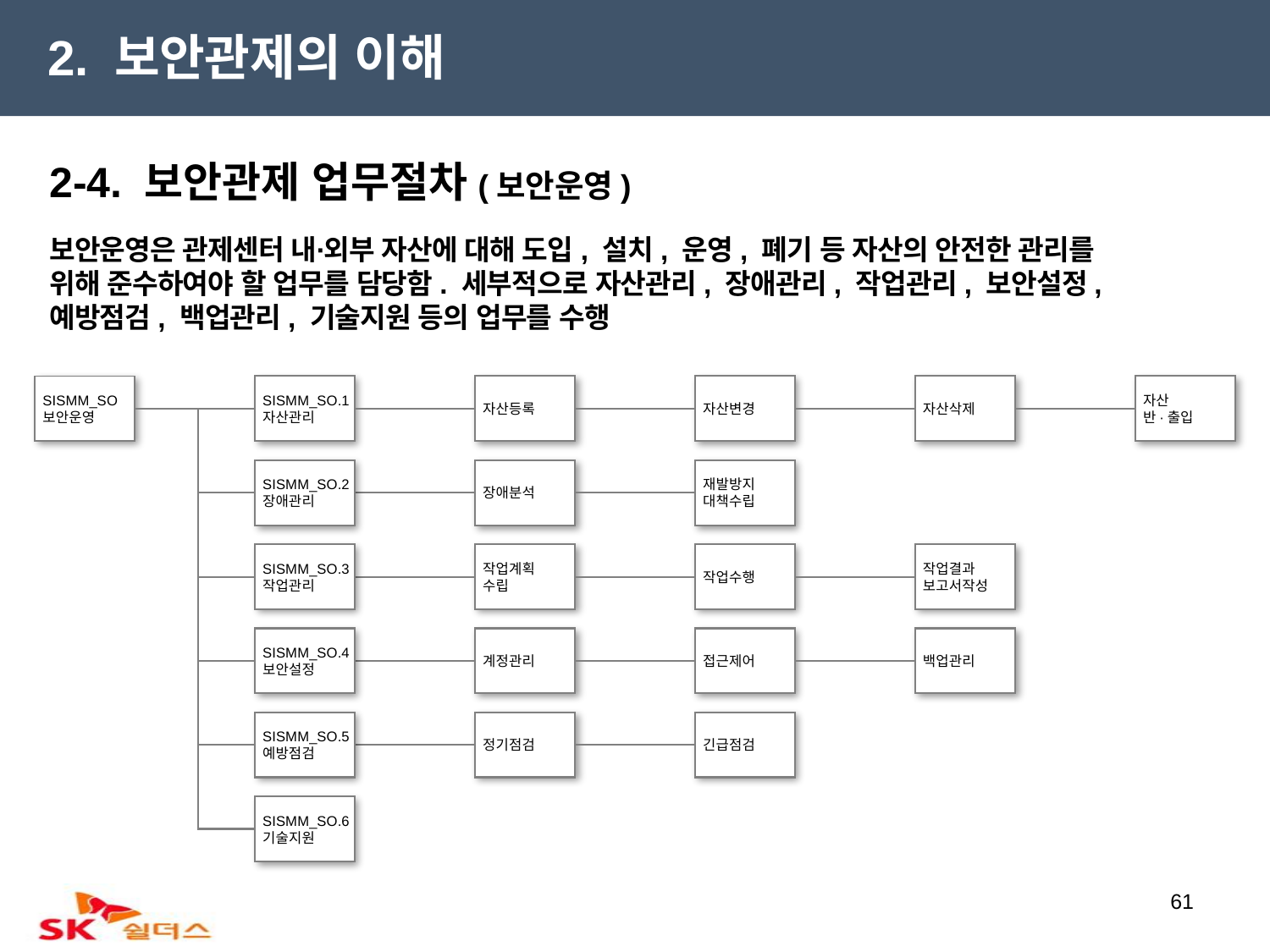

2. 보안관제의 이해
2-4. 보안관제 업무절차(보안운영)
보안운영은 관제센터 내∙외부 자산에 대해 도입, 설치, 운영, 폐기 등 자산의 안전한 관리를
위해 준수하여야 할 업무를 담당함. 세부적으로 자산관리, 장애관리, 작업관리, 보안설정,
예방점검, 백업관리, 기술지원 등의 업무를 수행
SISMM_SO
보안운영
SISMM_SO.1
자산관리
자산등록
자산변경
자산삭제
자산
반·출입
SISMM_SO.2
장애관리
장애분석
재발방지
대책수립
SISMM_SO.3
작업관리
작업계획
수립
작업수행
작업결과
보고서작성
SISMM_SO.4
보안설정
계정관리
접근제어
백업관리
SISMM_SO.5
예방점검
정기점검
긴급점검
SISMM_SO.6
기술지원
61